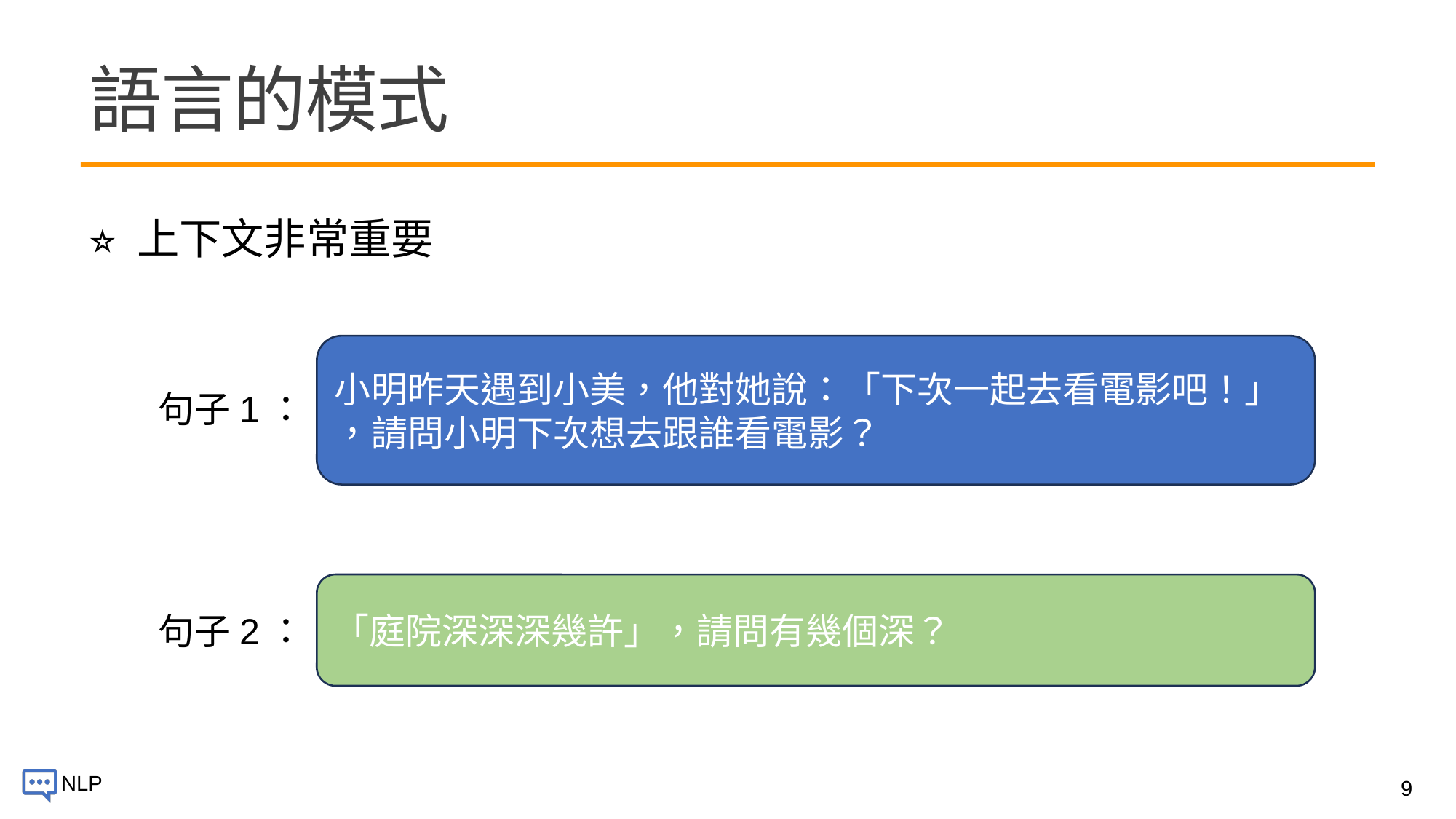

# 語言的模式
⭐️ 上下文非常重要
小明昨天遇到小美，他對她說：「下次一起去看電影吧！」
，請問小明下次想去跟誰看電影？
句子1：
「庭院深深深幾許」，請問有幾個深？
句子2：
9